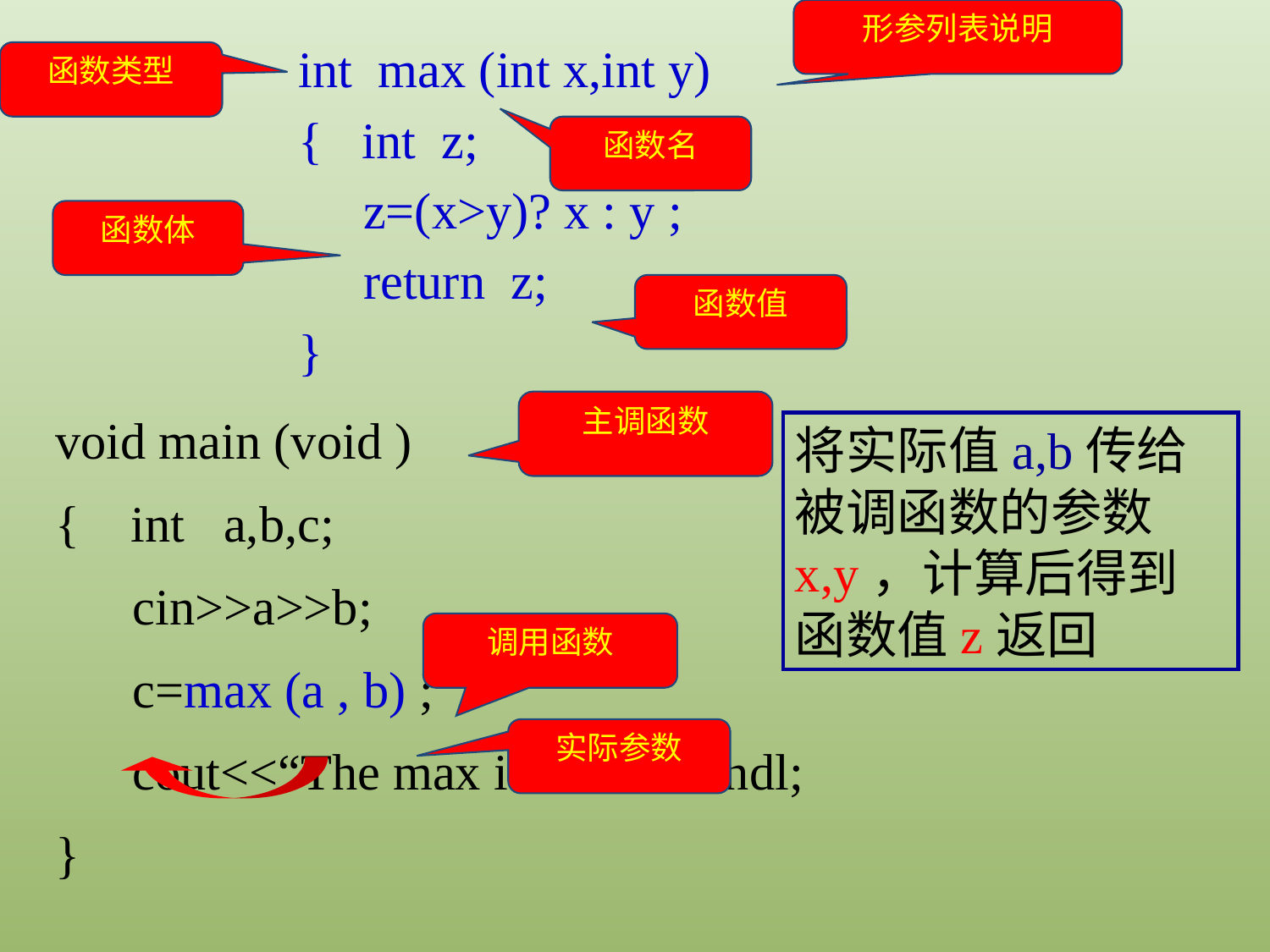

形参列表说明
函数类型
int  max (int x,int y)
{   int  z;
     z=(x>y)? x : y ;
     return  z;
}
函数名
函数体
函数值
主调函数
void main (void )
{    int   a,b,c;
      cin>>a>>b;
      c=max (a , b) ;
      cout<<“The max is”<< c<<endl;
}
将实际值a,b传给被调函数的参数x,y，计算后得到函数值z返回
调用函数
实际参数

178